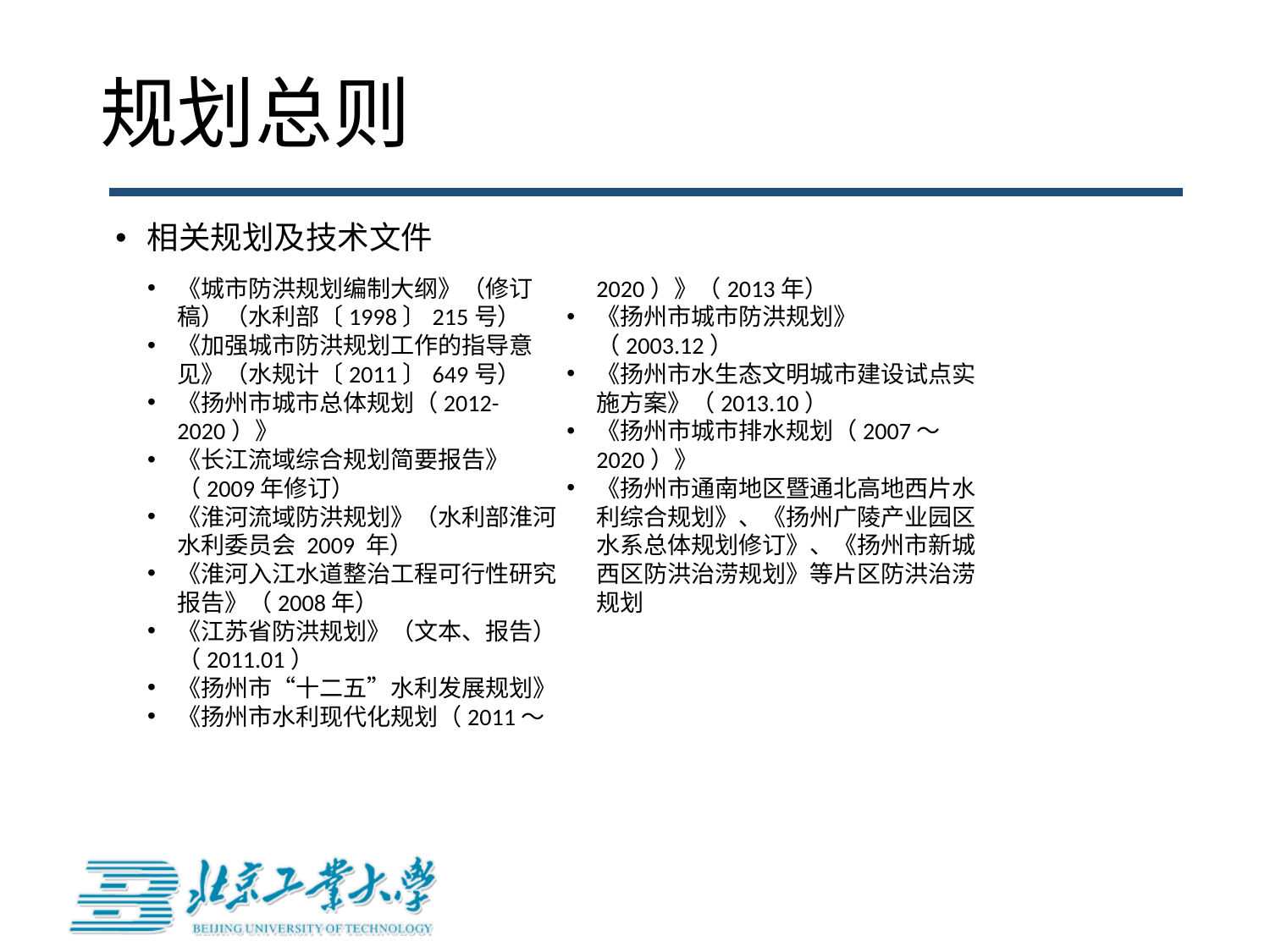

# 规划总则
相关规划及技术文件
《城市防洪规划编制大纲》（修订稿）（水利部〔1998〕215号）
《加强城市防洪规划工作的指导意见》（水规计〔2011〕649号）
《扬州市城市总体规划（2012-2020）》
《长江流域综合规划简要报告》（2009年修订）
《淮河流域防洪规划》（水利部淮河水利委员会 2009 年）
《淮河入江水道整治工程可行性研究报告》（2008年）
《江苏省防洪规划》（文本、报告）（2011.01）
《扬州市“十二五”水利发展规划》
《扬州市水利现代化规划（2011～2020）》（2013年）
《扬州市城市防洪规划》（2003.12）
《扬州市水生态文明城市建设试点实施方案》（2013.10）
《扬州市城市排水规划（2007～2020）》
《扬州市通南地区暨通北高地西片水利综合规划》、《扬州广陵产业园区水系总体规划修订》、《扬州市新城西区防洪治涝规划》等片区防洪治涝规划